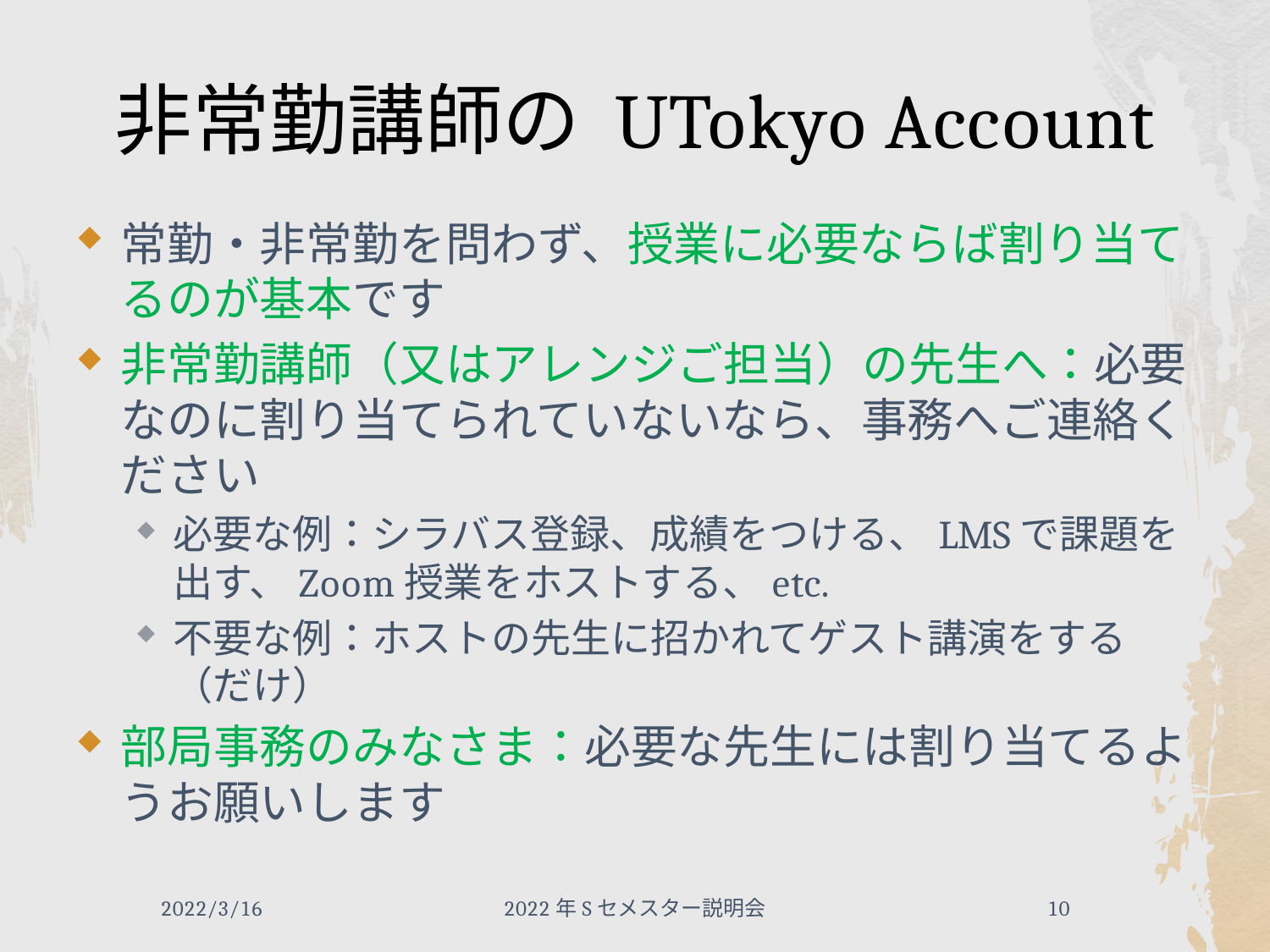

# 非常勤講師の UTokyo Account
常勤・非常勤を問わず、授業に必要ならば割り当てるのが基本です
非常勤講師（又はアレンジご担当）の先生へ：必要なのに割り当てられていないなら、事務へご連絡ください
必要な例：シラバス登録、成績をつける、LMSで課題を出す、Zoom授業をホストする、etc.
不要な例：ホストの先生に招かれてゲスト講演をする（だけ）
部局事務のみなさま：必要な先生には割り当てるようお願いします
2022/3/16
2022年Sセメスター説明会
10